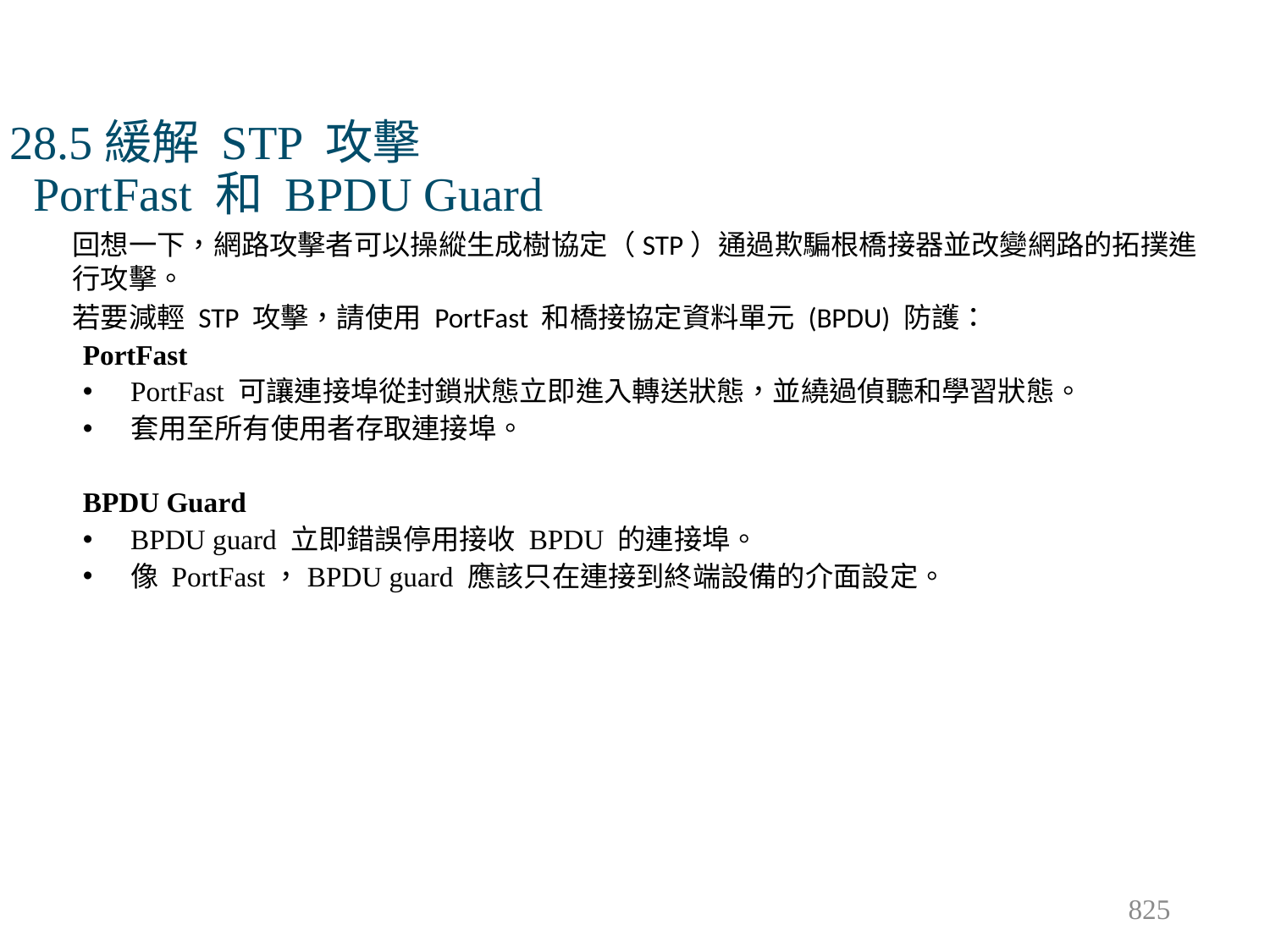

# 28.5緩解 STP 攻擊 PortFast 和 BPDU Guard
回想一下，網路攻擊者可以操縱生成樹協定（STP）通過欺騙根橋接器並改變網路的拓撲進行攻擊。
若要減輕 STP 攻擊，請使用 PortFast 和橋接協定資料單元 (BPDU) 防護：
PortFast
PortFast 可讓連接埠從封鎖狀態立即進入轉送狀態，並繞過偵聽和學習狀態。
套用至所有使用者存取連接埠。

BPDU Guard
BPDU guard 立即錯誤停用接收 BPDU 的連接埠。
像 PortFast，BPDU guard 應該只在連接到終端設備的介面設定。

825